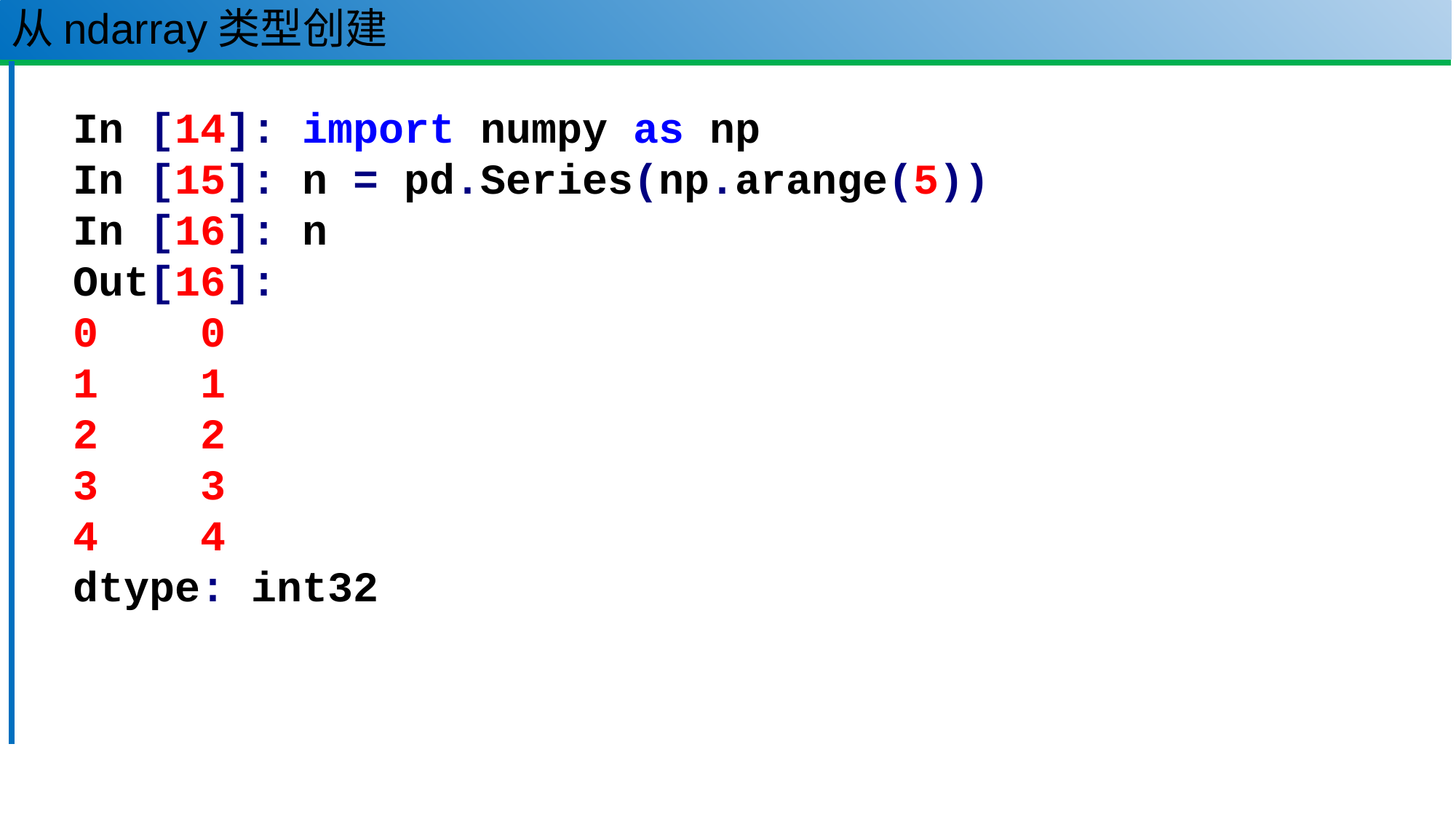

# 从ndarray类型创建
In [14]: import numpy as np
In [15]: n = pd.Series(np.arange(5))
In [16]: n
Out[16]:
0    0
1    1
2    2
3    3
4    4
dtype: int32